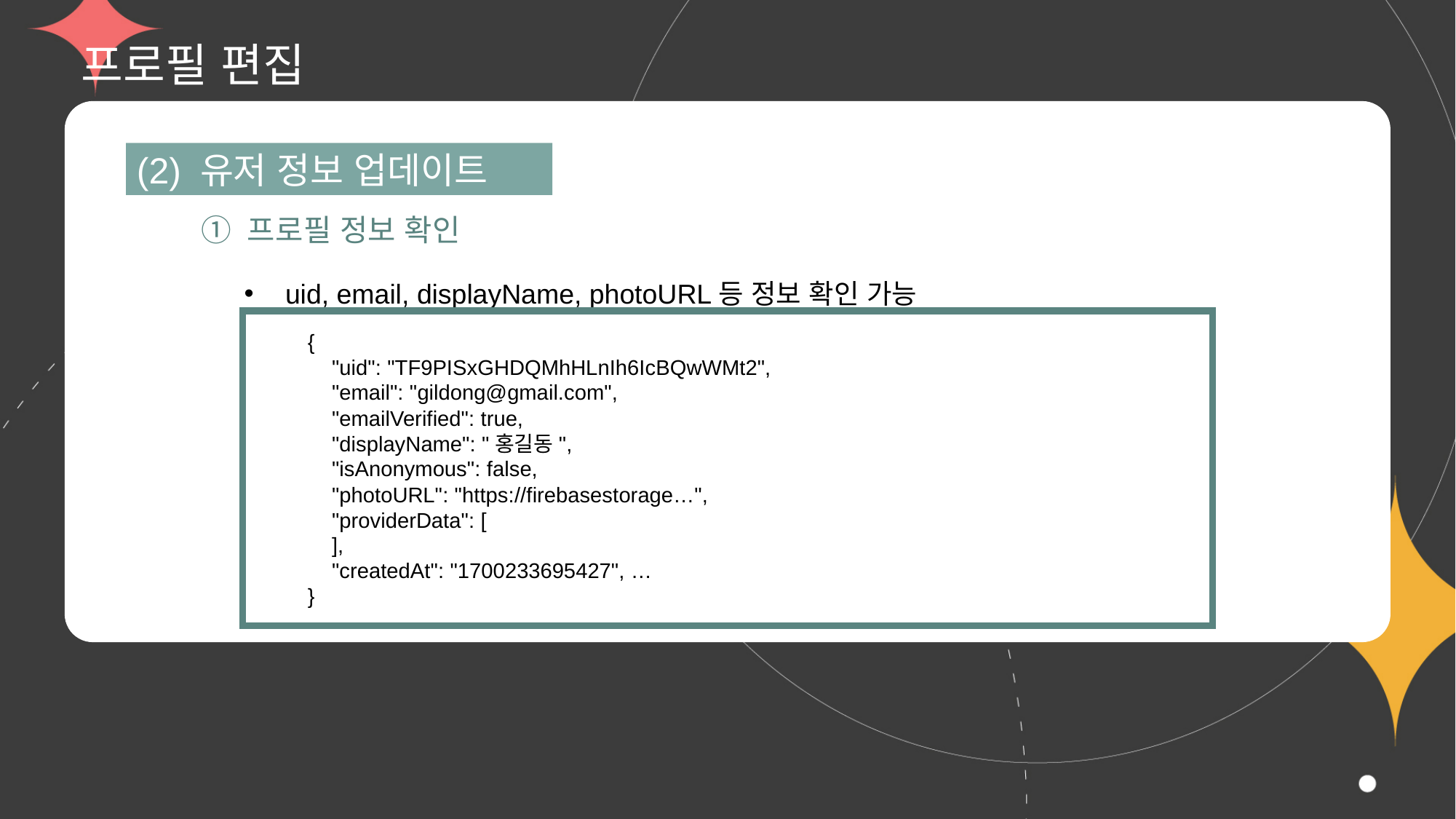

# 프로필 편집
(2) 유저 정보 업데이트
① 프로필 정보 확인
uid, email, displayName, photoURL등 정보 확인 가능
{
    "uid": "TF9PISxGHDQMhHLnIh6IcBQwWMt2",
    "email": "gildong@gmail.com",
    "emailVerified": true,
    "displayName": "홍길동",
    "isAnonymous": false,
    "photoURL": "https://firebasestorage…",
    "providerData": [
    ],
    "createdAt": "1700233695427", …
}